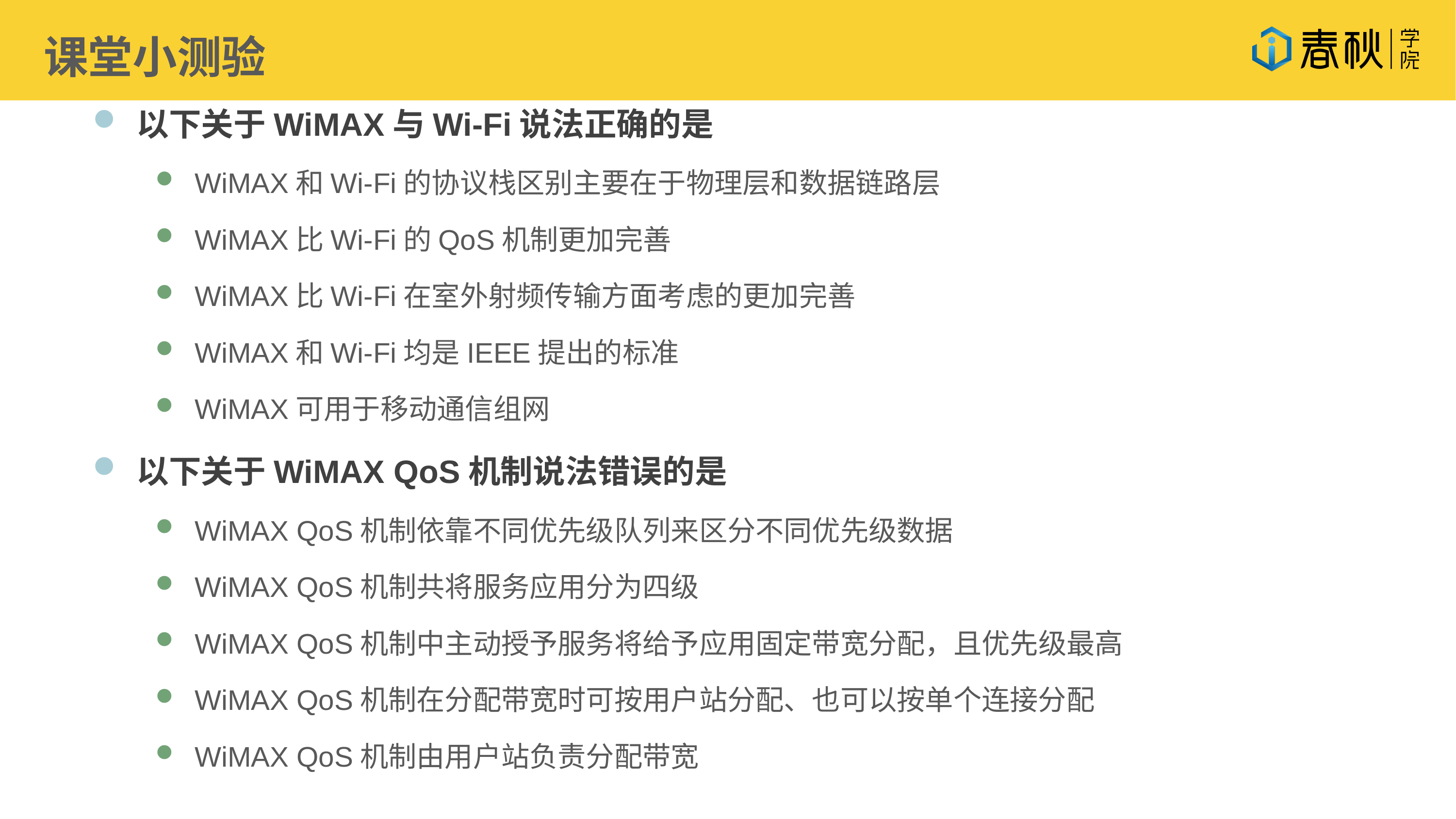

课堂小测验
以下关于WiMAX与Wi-Fi说法正确的是
WiMAX和Wi-Fi的协议栈区别主要在于物理层和数据链路层
WiMAX比Wi-Fi的QoS机制更加完善
WiMAX比Wi-Fi在室外射频传输方面考虑的更加完善
WiMAX和Wi-Fi均是IEEE提出的标准
WiMAX可用于移动通信组网
以下关于WiMAX QoS机制说法错误的是
WiMAX QoS机制依靠不同优先级队列来区分不同优先级数据
WiMAX QoS机制共将服务应用分为四级
WiMAX QoS机制中主动授予服务将给予应用固定带宽分配，且优先级最高
WiMAX QoS机制在分配带宽时可按用户站分配、也可以按单个连接分配
WiMAX QoS机制由用户站负责分配带宽